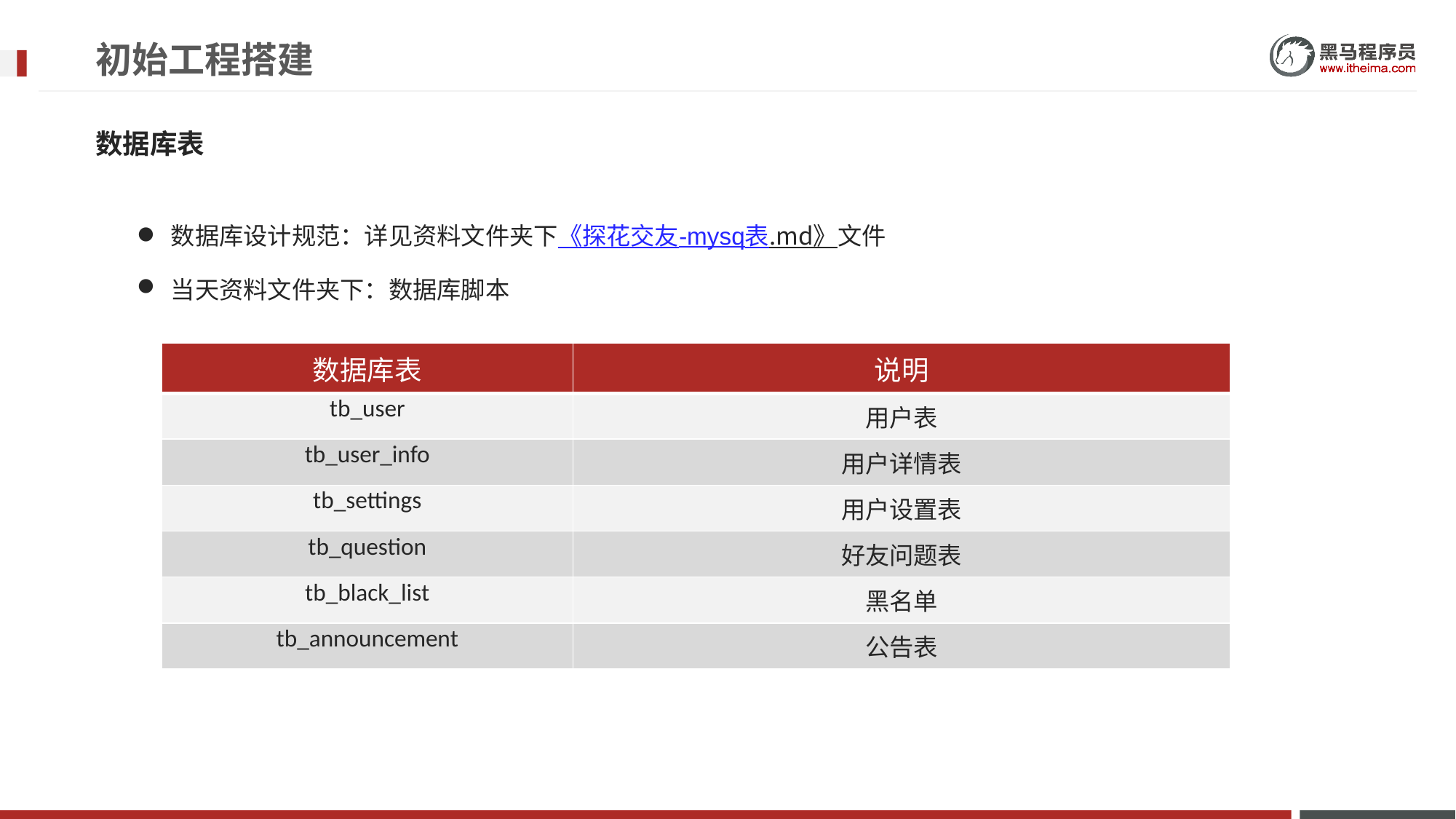

# 初始工程搭建
数据库表
数据库设计规范：详见资料文件夹下《探花交友-mysq表.md》文件
当天资料文件夹下：数据库脚本

| 数据库表 | 说明 |
| --- | --- |
| tb\_user | 用户表 |
| tb\_user\_info | 用户详情表 |
| tb\_settings | 用户设置表 |
| tb\_question | 好友问题表 |
| tb\_black\_list | 黑名单 |
| tb\_announcement | 公告表 |